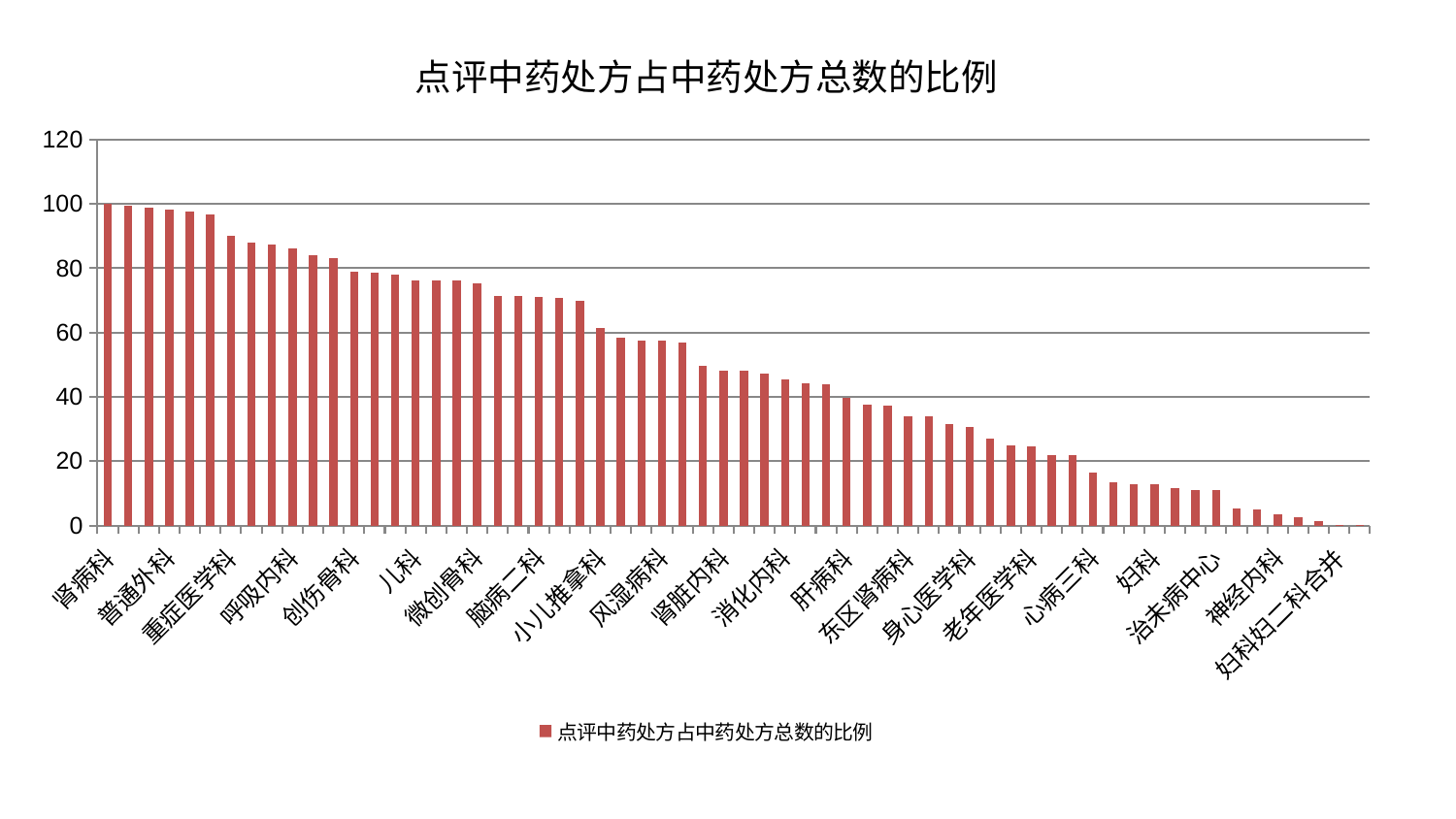

### Chart: 点评中药处方占中药处方总数的比例

| Category | 点评中药处方占中药处方总数的比例 |
|---|---|
| 肾病科 | 100.00000000000001 |
| 胸外科 | 99.41734610260035 |
| 周围血管科 | 98.81349905187066 |
| 普通外科 | 98.3242518066232 |
| 肝胆外科 | 97.71162872475686 |
| 心病四科 | 96.80483523169262 |
| 重症医学科 | 90.00946864732911 |
| 心病二科 | 88.04506294570427 |
| 小儿骨科 | 87.44122055687633 |
| 呼吸内科 | 86.21929417317295 |
| 针灸科 | 83.9674767044694 |
| 美容皮肤科 | 83.13367116411699 |
| 创伤骨科 | 78.89634391702876 |
| 心血管内科 | 78.64051833105216 |
| 产科 | 77.88363839231421 |
| 儿科 | 76.23808390938507 |
| 乳腺甲状腺外科 | 76.20996182200639 |
| 内分泌科 | 76.09414037784283 |
| 微创骨科 | 75.29994167037978 |
| 脾胃科消化科合并 | 71.31955737286323 |
| 东区重症医学科 | 71.30923023948374 |
| 脑病二科 | 71.12367840184629 |
| 神经外科 | 70.66752620455837 |
| 口腔科 | 69.96173067113249 |
| 小儿推拿科 | 61.35384743323027 |
| 关节骨科 | 58.32715703940444 |
| 耳鼻喉科 | 57.47349334794856 |
| 风湿病科 | 57.41866557257915 |
| 康复科 | 56.80082016415682 |
| 脑病一科 | 49.683203682096455 |
| 肾脏内科 | 48.24669427243286 |
| 脾胃病科 | 48.08080932397918 |
| 骨科 | 47.35255986738125 |
| 消化内科 | 45.358377128773355 |
| 心病一科 | 44.18894784862146 |
| 男科 | 43.81514809510146 |
| 肝病科 | 39.568359869096966 |
| 显微骨科 | 37.67932320932283 |
| 综合内科 | 37.32595408233851 |
| 东区肾病科 | 33.923129660045994 |
| 肿瘤内科 | 33.835497092163166 |
| 血液科 | 31.504250496419505 |
| 身心医学科 | 30.592264847651833 |
| 中医经典科 | 27.110565981693554 |
| 肛肠科 | 24.95358127956176 |
| 老年医学科 | 24.496057902816062 |
| 眼科 | 21.770035403398655 |
| 脊柱骨科 | 21.74569335268304 |
| 心病三科 | 16.417394768938244 |
| 妇二科 | 13.357196485982483 |
| 推拿科 | 12.845040689802422 |
| 妇科 | 12.804197071761372 |
| 脑病三科 | 11.777721542244409 |
| 泌尿外科 | 11.049203919388495 |
| 治未病中心 | 10.914543641182398 |
| 中医外治中心 | 5.346562553991338 |
| 皮肤科 | 5.018882837851587 |
| 神经内科 | 3.5976560564487166 |
| 西区重症医学科 | 2.524563773269742 |
| 运动损伤骨科 | 1.2158661517659919 |
| 妇科妇二科合并 | 0.21969239416987546 |
| 医院 | 0.011500791499455387 |
22